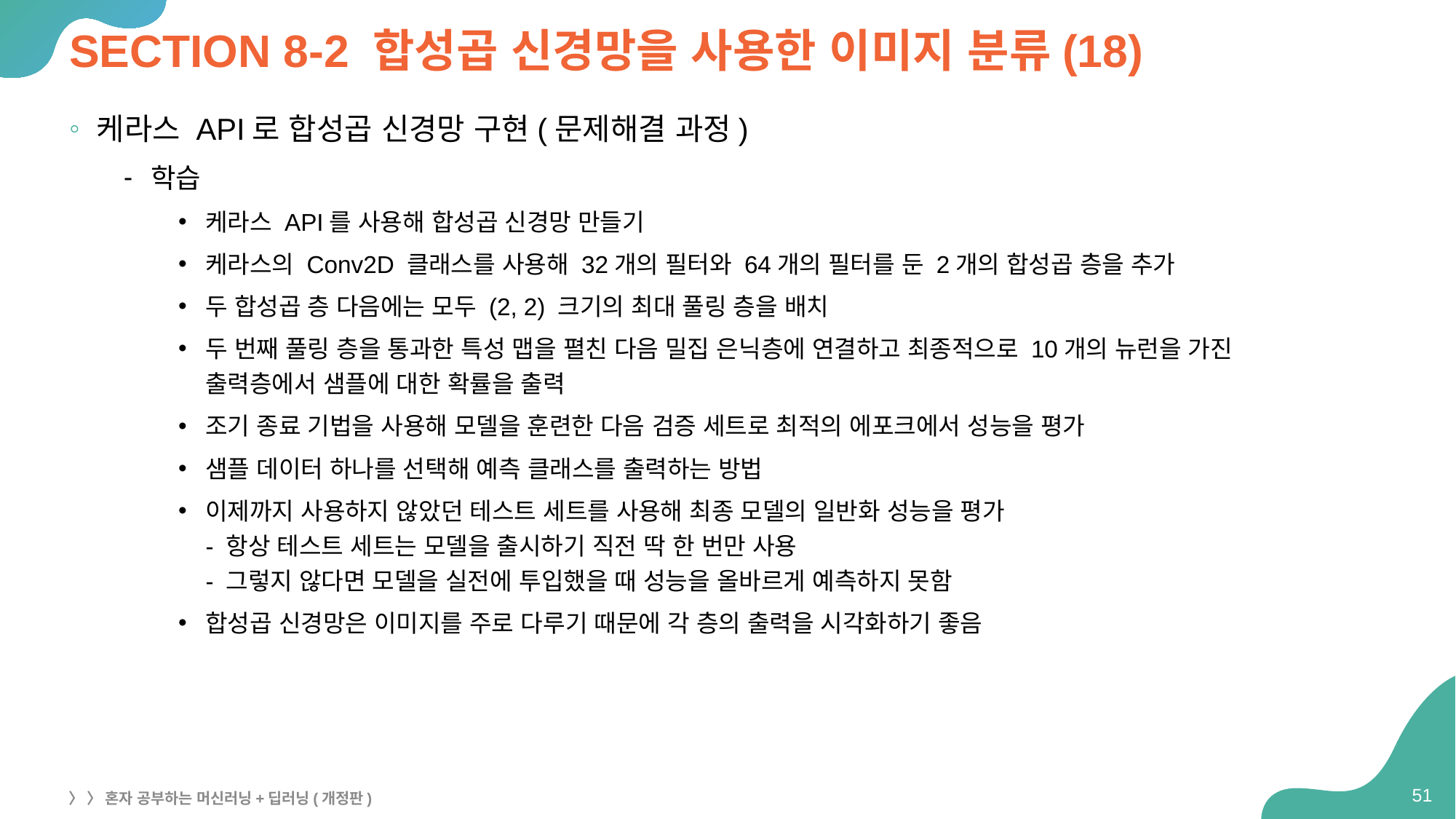

# SECTION 8-2 합성곱 신경망을 사용한 이미지 분류(18)
케라스 API로 합성곱 신경망 구현(문제해결 과정)
학습
케라스 API를 사용해 합성곱 신경망 만들기
케라스의 Conv2D 클래스를 사용해 32개의 필터와 64개의 필터를 둔 2개의 합성곱 층을 추가
두 합성곱 층 다음에는 모두 (2, 2) 크기의 최대 풀링 층을 배치
두 번째 풀링 층을 통과한 특성 맵을 펼친 다음 밀집 은닉층에 연결하고 최종적으로 10개의 뉴런을 가진 출력층에서 샘플에 대한 확률을 출력
조기 종료 기법을 사용해 모델을 훈련한 다음 검증 세트로 최적의 에포크에서 성능을 평가
샘플 데이터 하나를 선택해 예측 클래스를 출력하는 방법
이제까지 사용하지 않았던 테스트 세트를 사용해 최종 모델의 일반화 성능을 평가
- 항상 테스트 세트는 모델을 출시하기 직전 딱 한 번만 사용
- 그렇지 않다면 모델을 실전에 투입했을 때 성능을 올바르게 예측하지 못함
합성곱 신경망은 이미지를 주로 다루기 때문에 각 층의 출력을 시각화하기 좋음
51
〉 〉 혼자 공부하는 머신러닝+딥러닝(개정판)